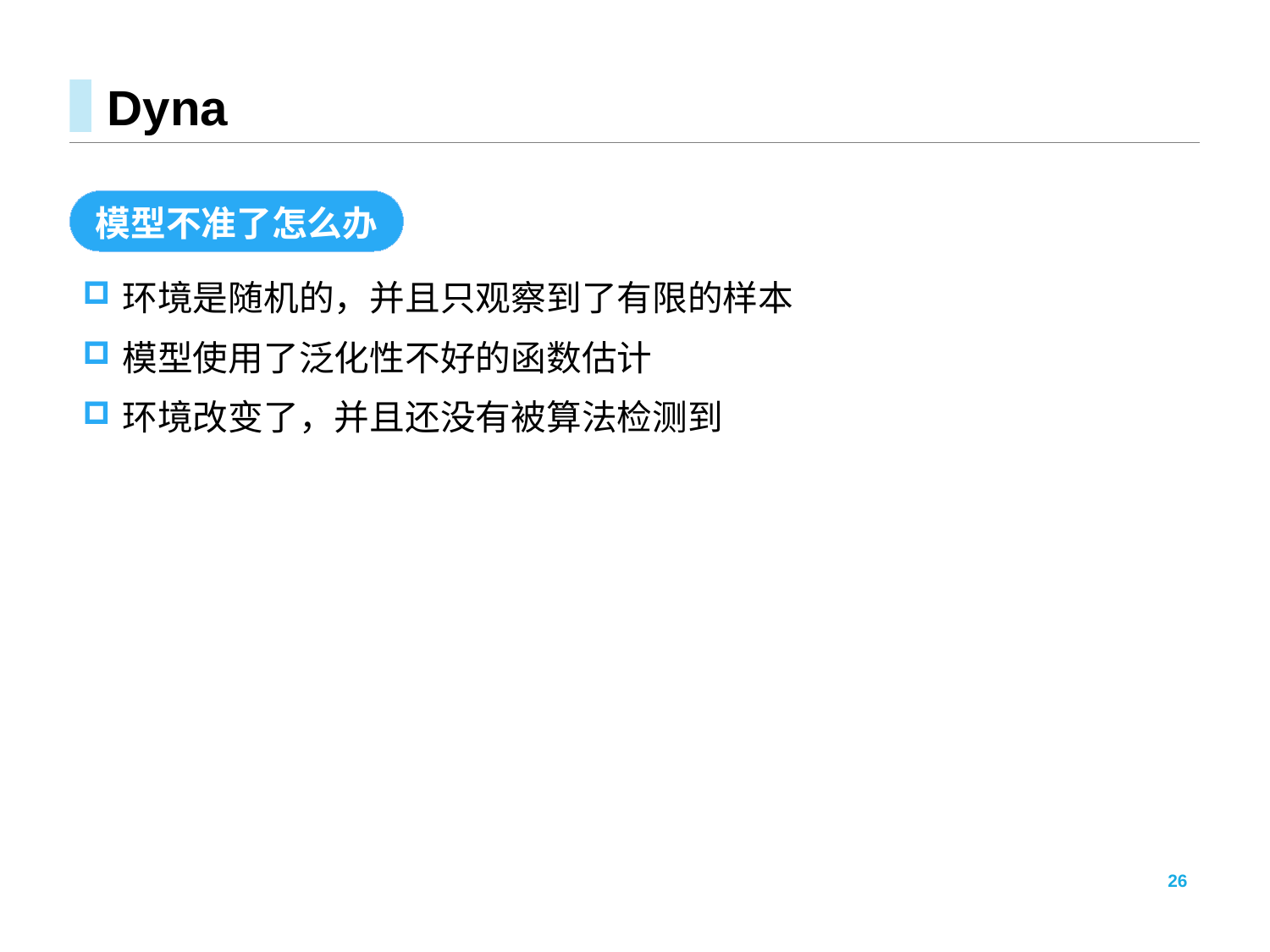

# Dyna
模型不准了怎么办
环境是随机的，并且只观察到了有限的样本
模型使用了泛化性不好的函数估计
环境改变了，并且还没有被算法检测到
26